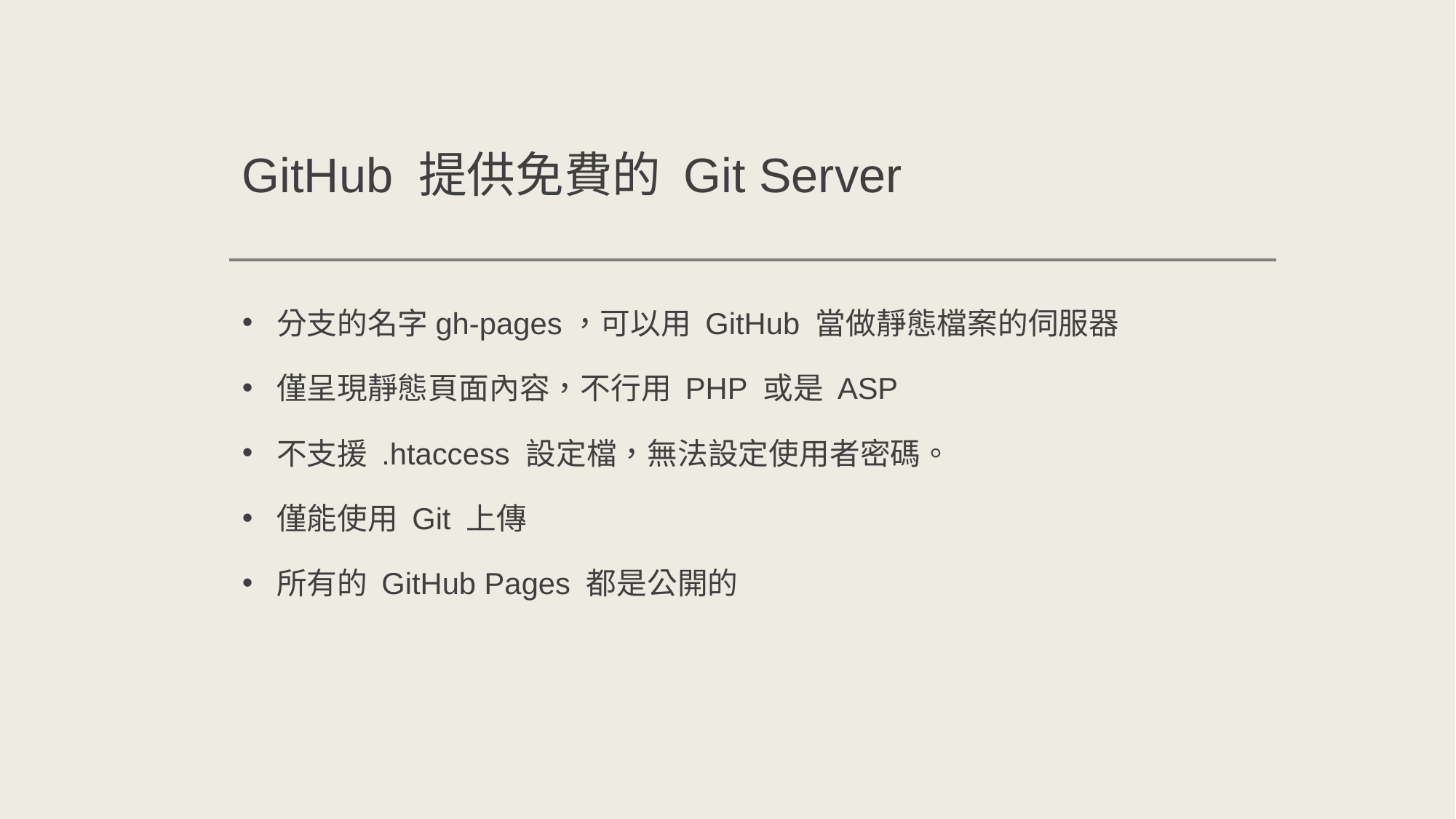

# GitHub 提供免費的 Git Server
分支的名字gh-pages，可以用 GitHub 當做靜態檔案的伺服器
僅呈現靜態頁面內容，不行用 PHP 或是 ASP
不支援 .htaccess 設定檔，無法設定使用者密碼。
僅能使用 Git 上傳
所有的 GitHub Pages 都是公開的